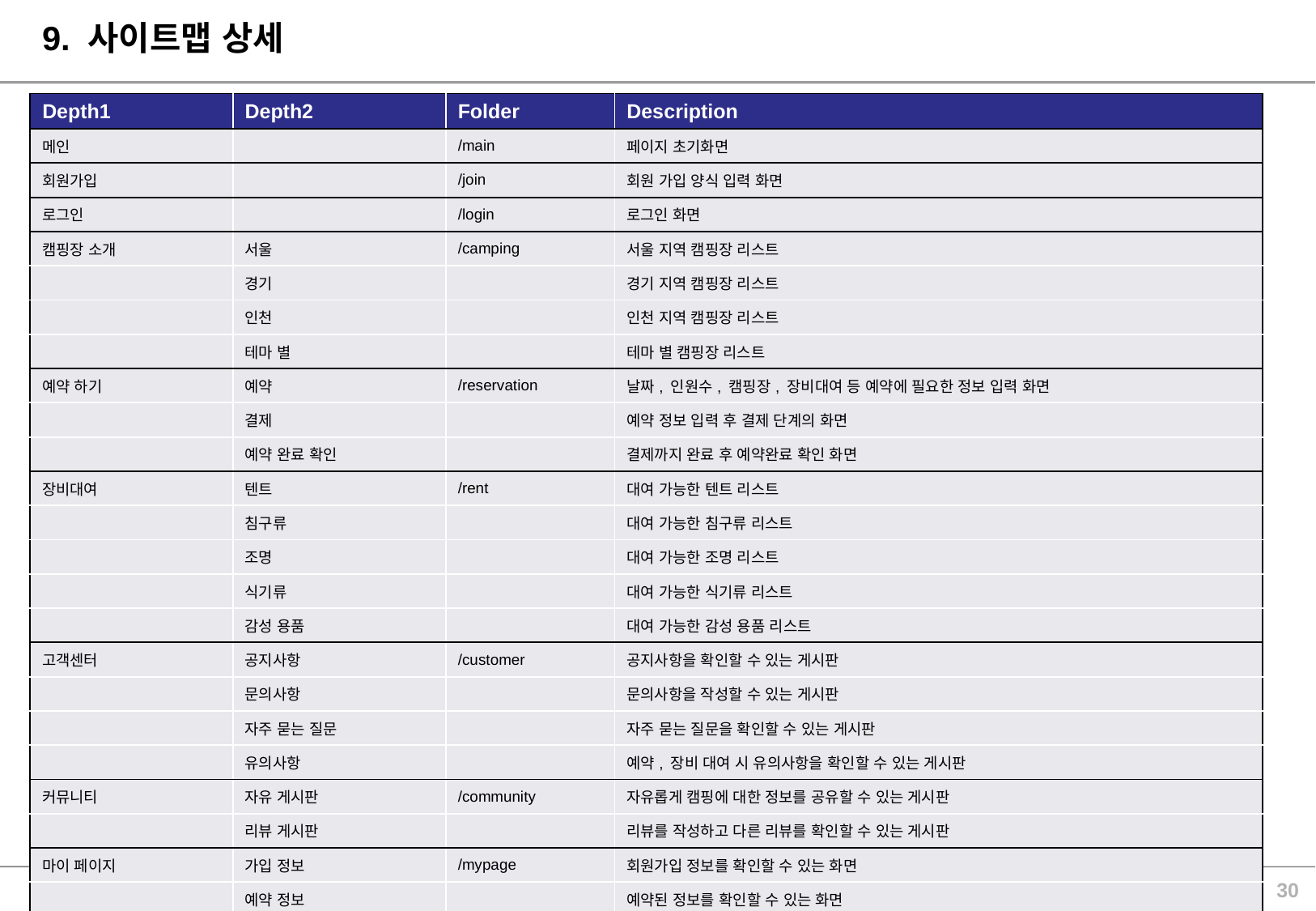

# 9. 사이트맵 상세
| Depth1 | Depth2 | Folder | Description |
| --- | --- | --- | --- |
| 메인 |  | /main | 페이지 초기화면 |
| 회원가입 |  | /join | 회원 가입 양식 입력 화면 |
| 로그인 |  | /login | 로그인 화면 |
| 캠핑장 소개 | 서울 | /camping | 서울 지역 캠핑장 리스트 |
|  | 경기 |  | 경기 지역 캠핑장 리스트 |
|  | 인천 |  | 인천 지역 캠핑장 리스트 |
|  | 테마 별 |  | 테마 별 캠핑장 리스트 |
| 예약 하기 | 예약 | /reservation | 날짜, 인원수, 캠핑장, 장비대여 등 예약에 필요한 정보 입력 화면 |
|  | 결제 |  | 예약 정보 입력 후 결제 단계의 화면 |
|  | 예약 완료 확인 |  | 결제까지 완료 후 예약완료 확인 화면 |
| 장비대여 | 텐트 | /rent | 대여 가능한 텐트 리스트 |
|  | 침구류 |  | 대여 가능한 침구류 리스트 |
|  | 조명 |  | 대여 가능한 조명 리스트 |
|  | 식기류 |  | 대여 가능한 식기류 리스트 |
|  | 감성 용품 |  | 대여 가능한 감성 용품 리스트 |
| 고객센터 | 공지사항 | /customer | 공지사항을 확인할 수 있는 게시판 |
|  | 문의사항 |  | 문의사항을 작성할 수 있는 게시판 |
|  | 자주 묻는 질문 |  | 자주 묻는 질문을 확인할 수 있는 게시판 |
|  | 유의사항 |  | 예약, 장비 대여 시 유의사항을 확인할 수 있는 게시판 |
| 커뮤니티 | 자유 게시판 | /community | 자유롭게 캠핑에 대한 정보를 공유할 수 있는 게시판 |
|  | 리뷰 게시판 |  | 리뷰를 작성하고 다른 리뷰를 확인할 수 있는 게시판 |
| 마이 페이지 | 가입 정보 | /mypage | 회원가입 정보를 확인할 수 있는 화면 |
|  | 예약 정보 |  | 예약된 정보를 확인할 수 있는 화면 |
|  | 포인트 내역 |  | 현재 포인트와 적립 내역을 확인할 수 있는 화면 |
30